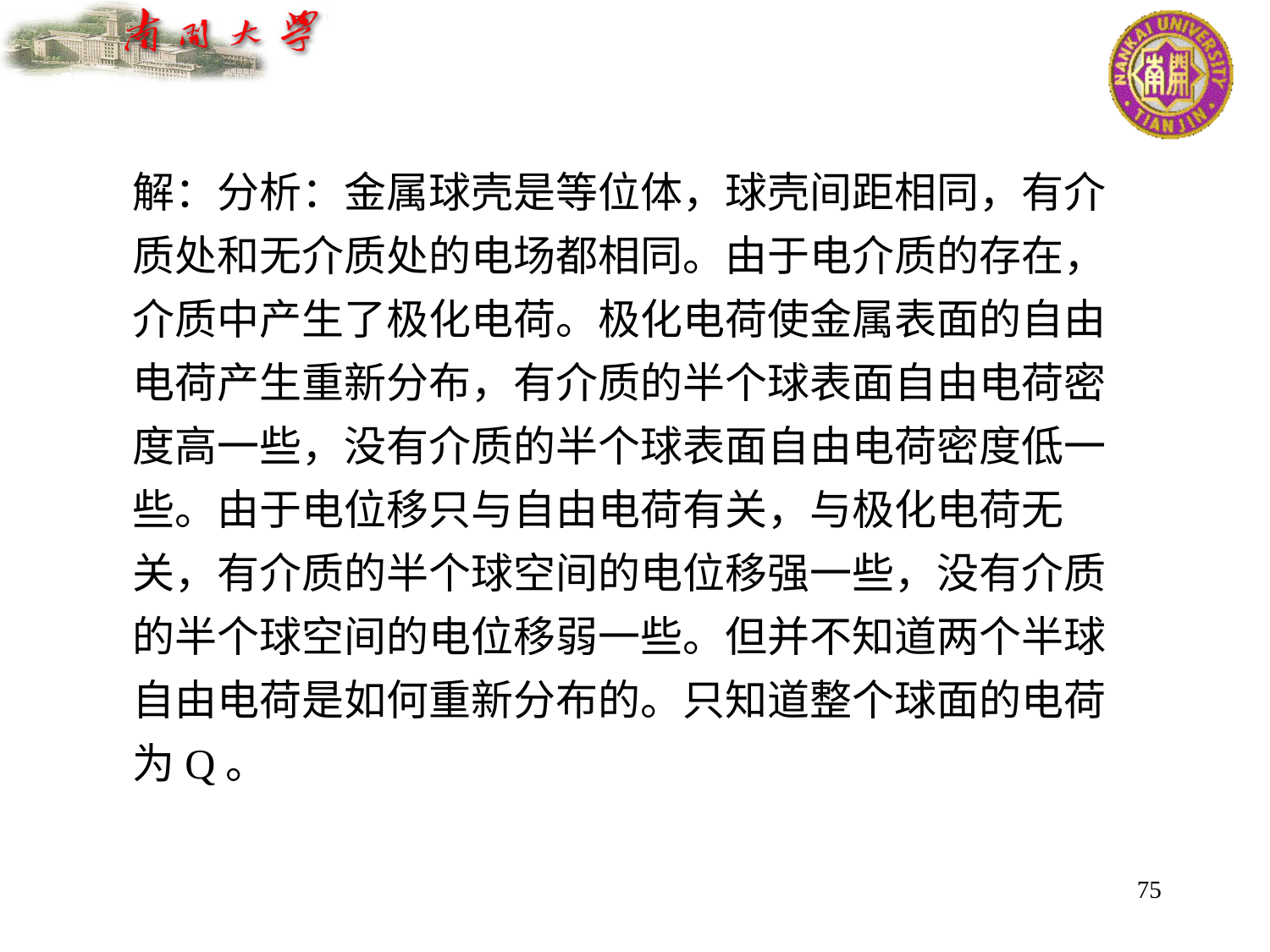

解：分析：金属球壳是等位体，球壳间距相同，有介质处和无介质处的电场都相同。由于电介质的存在，介质中产生了极化电荷。极化电荷使金属表面的自由电荷产生重新分布，有介质的半个球表面自由电荷密度高一些，没有介质的半个球表面自由电荷密度低一些。由于电位移只与自由电荷有关，与极化电荷无关，有介质的半个球空间的电位移强一些，没有介质的半个球空间的电位移弱一些。但并不知道两个半球自由电荷是如何重新分布的。只知道整个球面的电荷为Q。
75